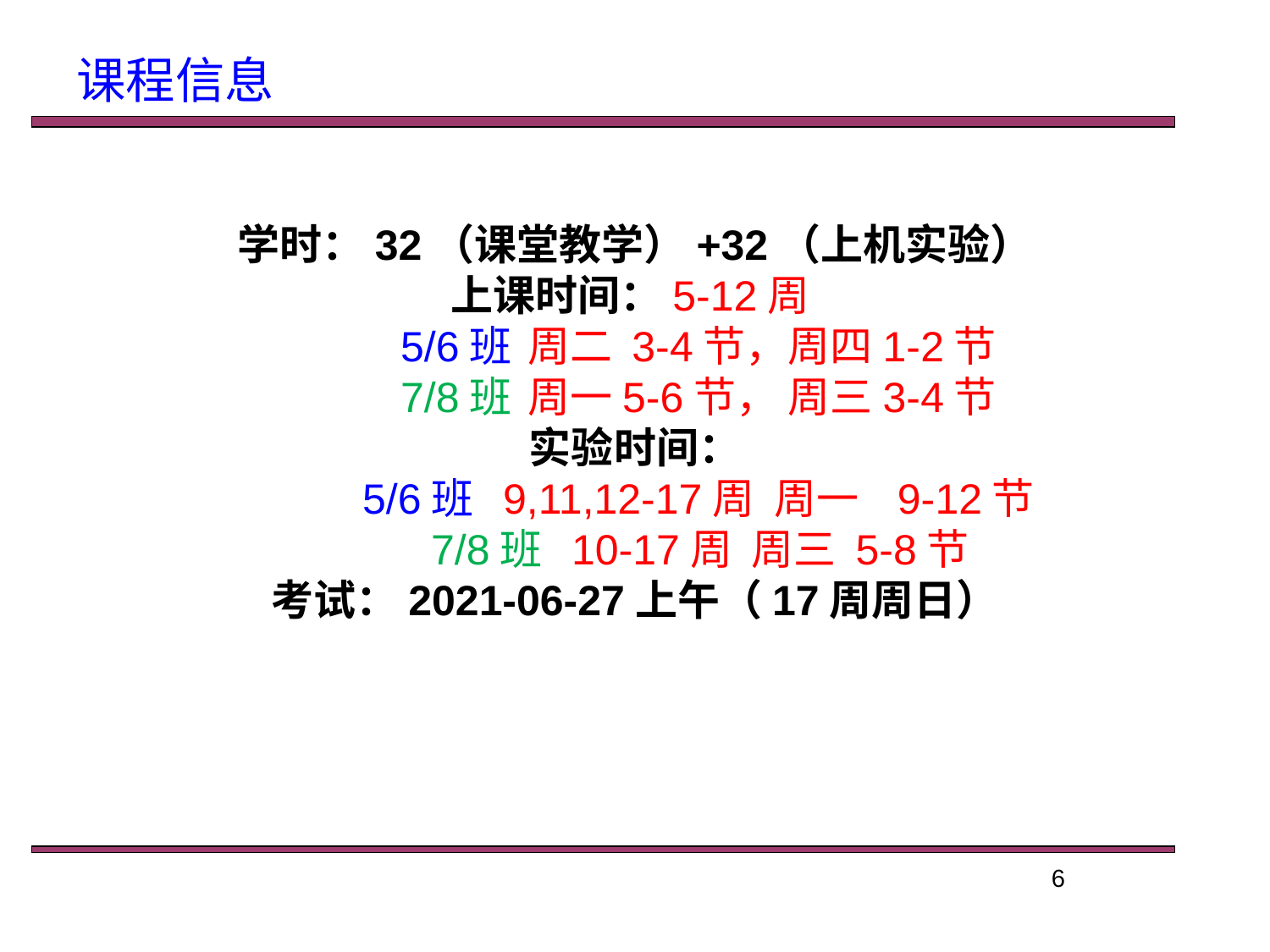

课程信息
学时：32（课堂教学）+32（上机实验）
上课时间：5-12周
	5/6班	周二 3-4节，周四1-2节
	7/8班	周一5-6节， 周三3-4节
实验时间：
	5/6班  9,11,12-17周  周一   9-12节
           7/8班  10-17周  周三 5-8节
考试：2021-06-27上午（17周周日）

6